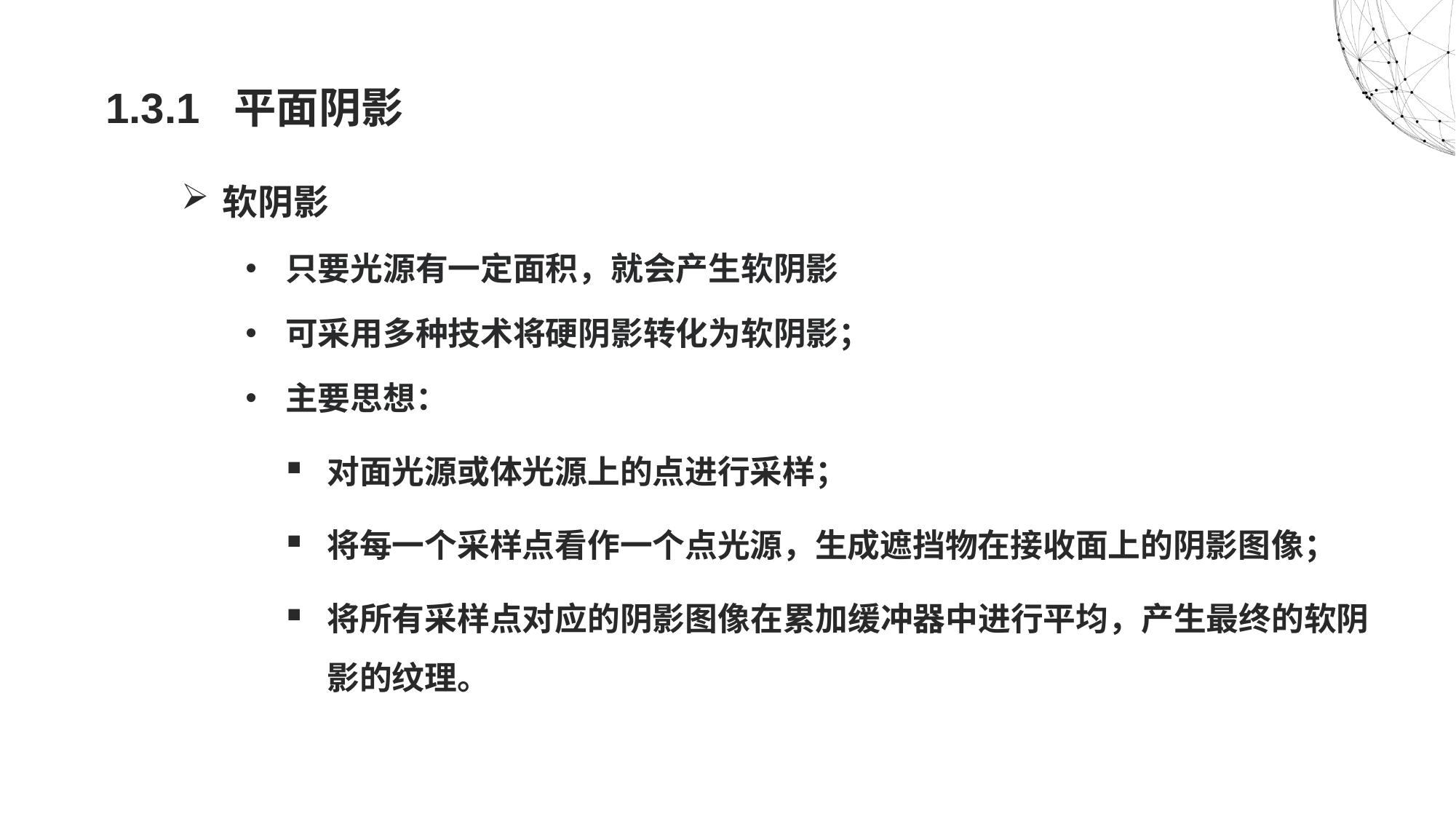

# 1.3.1  平面阴影
软阴影
只要光源有一定面积，就会产生软阴影
可采用多种技术将硬阴影转化为软阴影；
主要思想：
对面光源或体光源上的点进行采样；
将每一个采样点看作一个点光源，生成遮挡物在接收面上的阴影图像；
将所有采样点对应的阴影图像在累加缓冲器中进行平均，产生最终的软阴影的纹理。